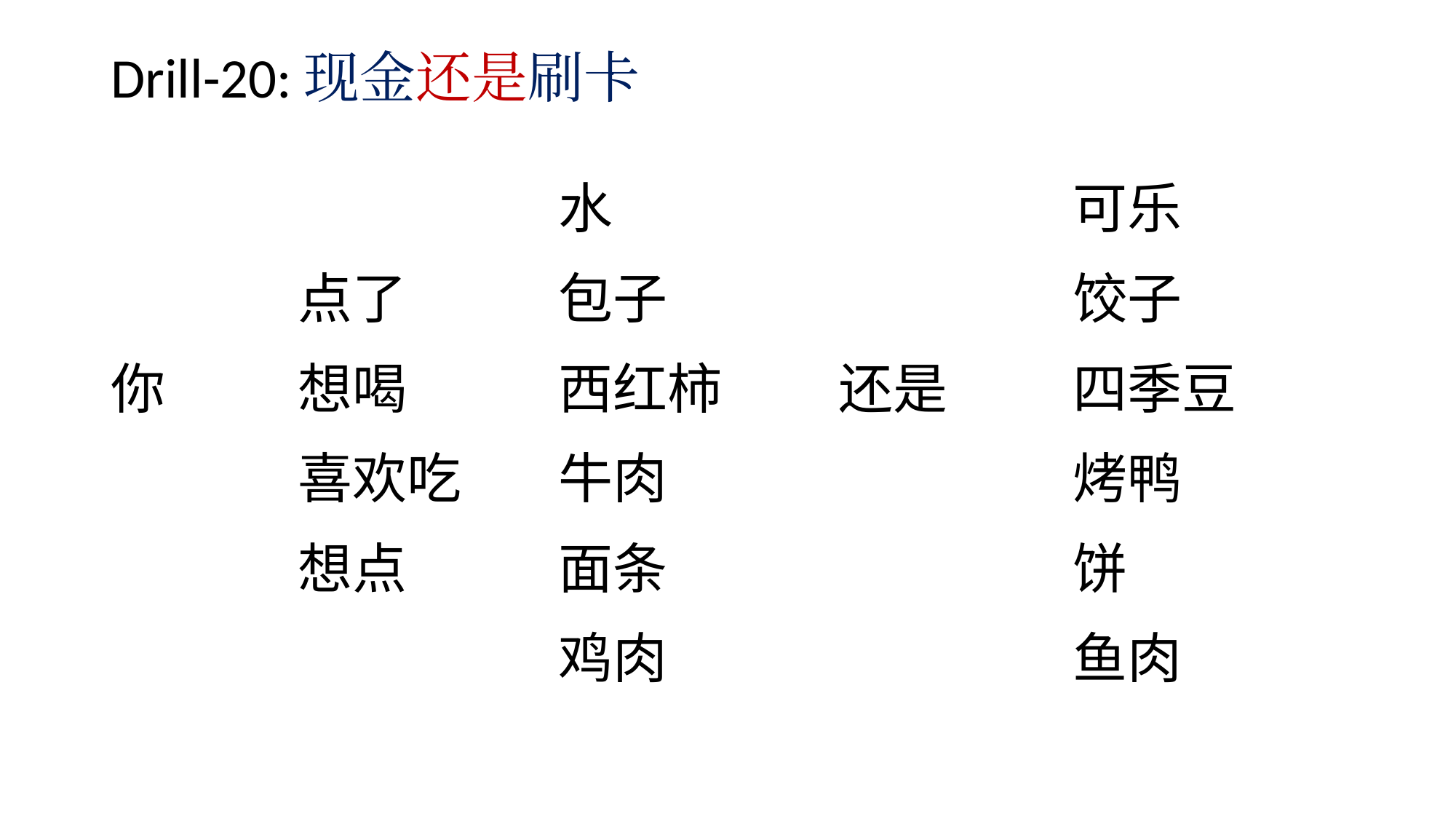

# Drill-20:现金还是刷卡

|  |  | 水 |  | 可乐 |
| --- | --- | --- | --- | --- |
|  | 点了 | 包子 |  | 饺子 |
| 你 | 想喝 | 西红柿 | 还是 | 四季豆 |
|  | 喜欢吃 | 牛肉 |  | 烤鸭 |
|  | 想点 | 面条 |  | 饼 |
|  |  | 鸡肉 |  | 鱼肉 |